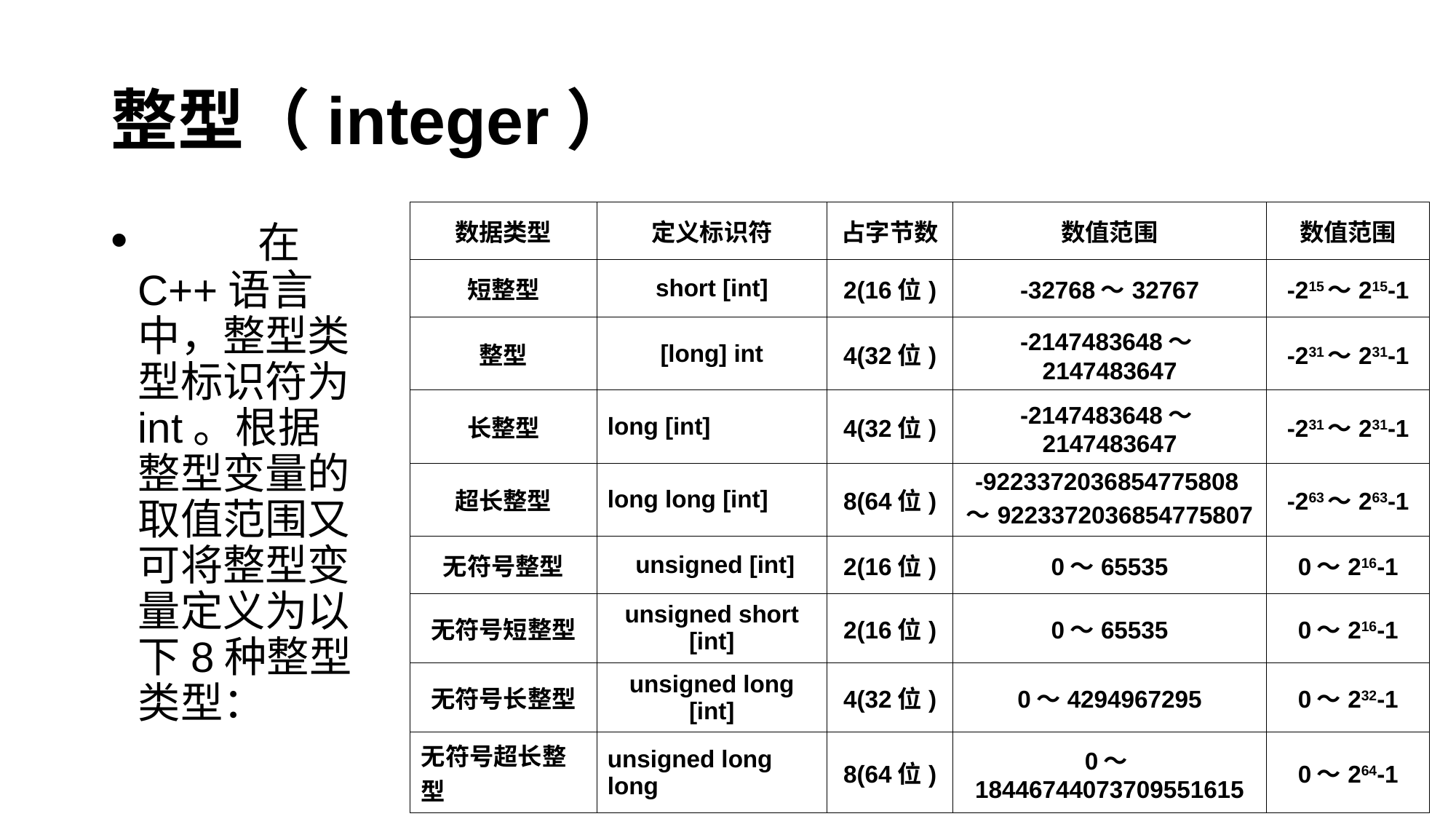

# 整型（integer）
| 数据类型 | 定义标识符 | 占字节数 | 数值范围 | 数值范围 |
| --- | --- | --- | --- | --- |
| 短整型 | short [int] | 2(16位) | -32768～32767 | -215～215-1 |
| 整型 | [long] int | 4(32位) | -2147483648～2147483647 | -231～231-1 |
| 长整型 | long [int] | 4(32位) | -2147483648～2147483647 | -231～231-1 |
| 超长整型 | long long [int] | 8(64位) | -9223372036854775808～9223372036854775807 | -263～263-1 |
| 无符号整型 | unsigned [int] | 2(16位) | 0～65535 | 0～216-1 |
| 无符号短整型 | unsigned short [int] | 2(16位) | 0～65535 | 0～216-1 |
| 无符号长整型 | unsigned long [int] | 4(32位) | 0～4294967295 | 0～232-1 |
| 无符号超长整型 | unsigned long long | 8(64位) | 0～18446744073709551615 | 0～264-1 |
 　　在C++语言中，整型类型标识符为int。根据整型变量的取值范围又可将整型变量定义为以下8种整型类型：